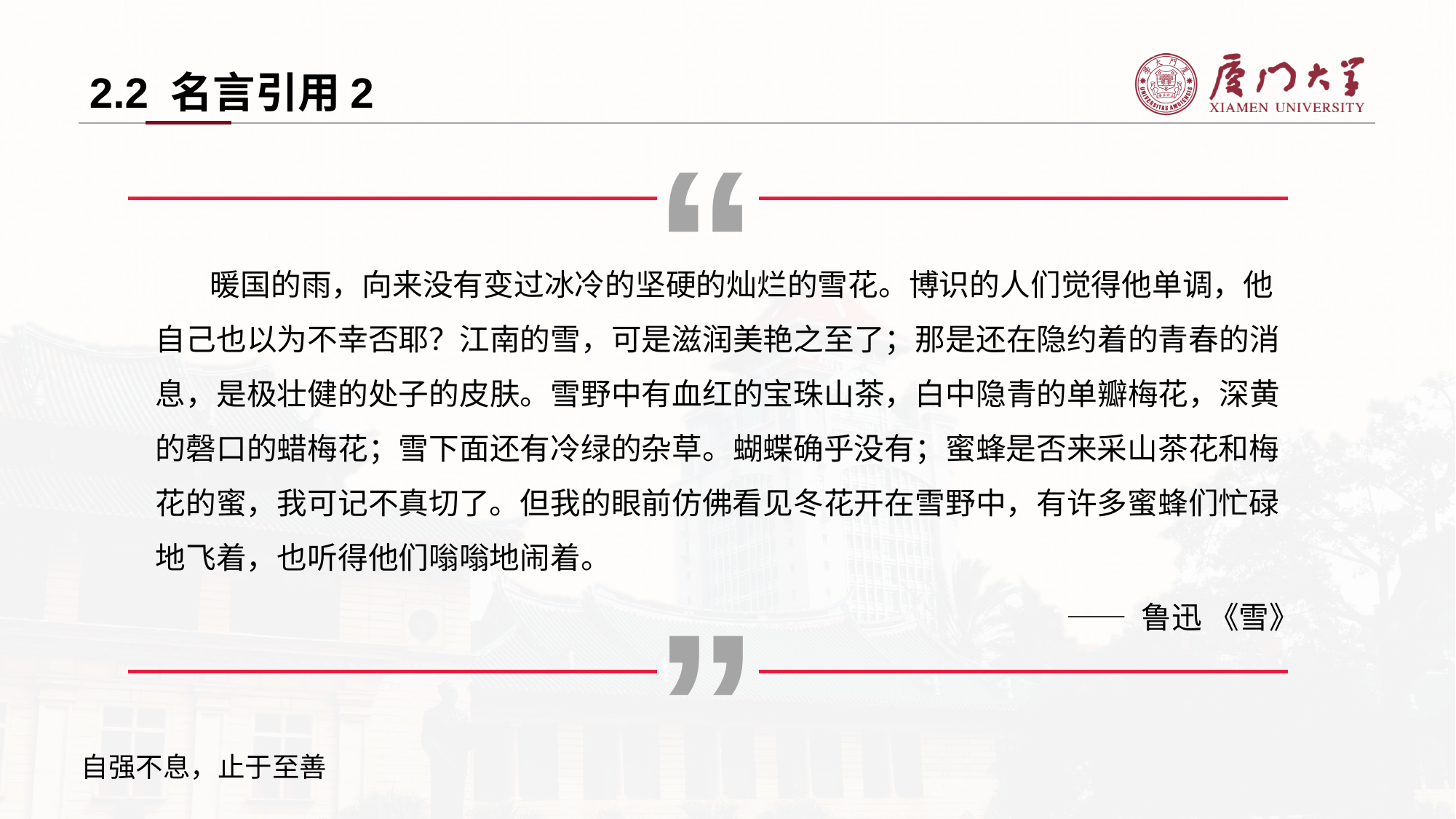

2.2 名言引用2
暖国的雨，向来没有变过冰冷的坚硬的灿烂的雪花。博识的人们觉得他单调，他自己也以为不幸否耶？江南的雪，可是滋润美艳之至了；那是还在隐约着的青春的消息，是极壮健的处子的皮肤。雪野中有血红的宝珠山茶，白中隐青的单瓣梅花，深黄的磬口的蜡梅花；雪下面还有冷绿的杂草。蝴蝶确乎没有；蜜蜂是否来采山茶花和梅花的蜜，我可记不真切了。但我的眼前仿佛看见冬花开在雪野中，有许多蜜蜂们忙碌地飞着，也听得他们嗡嗡地闹着。
—— 鲁迅 《雪》